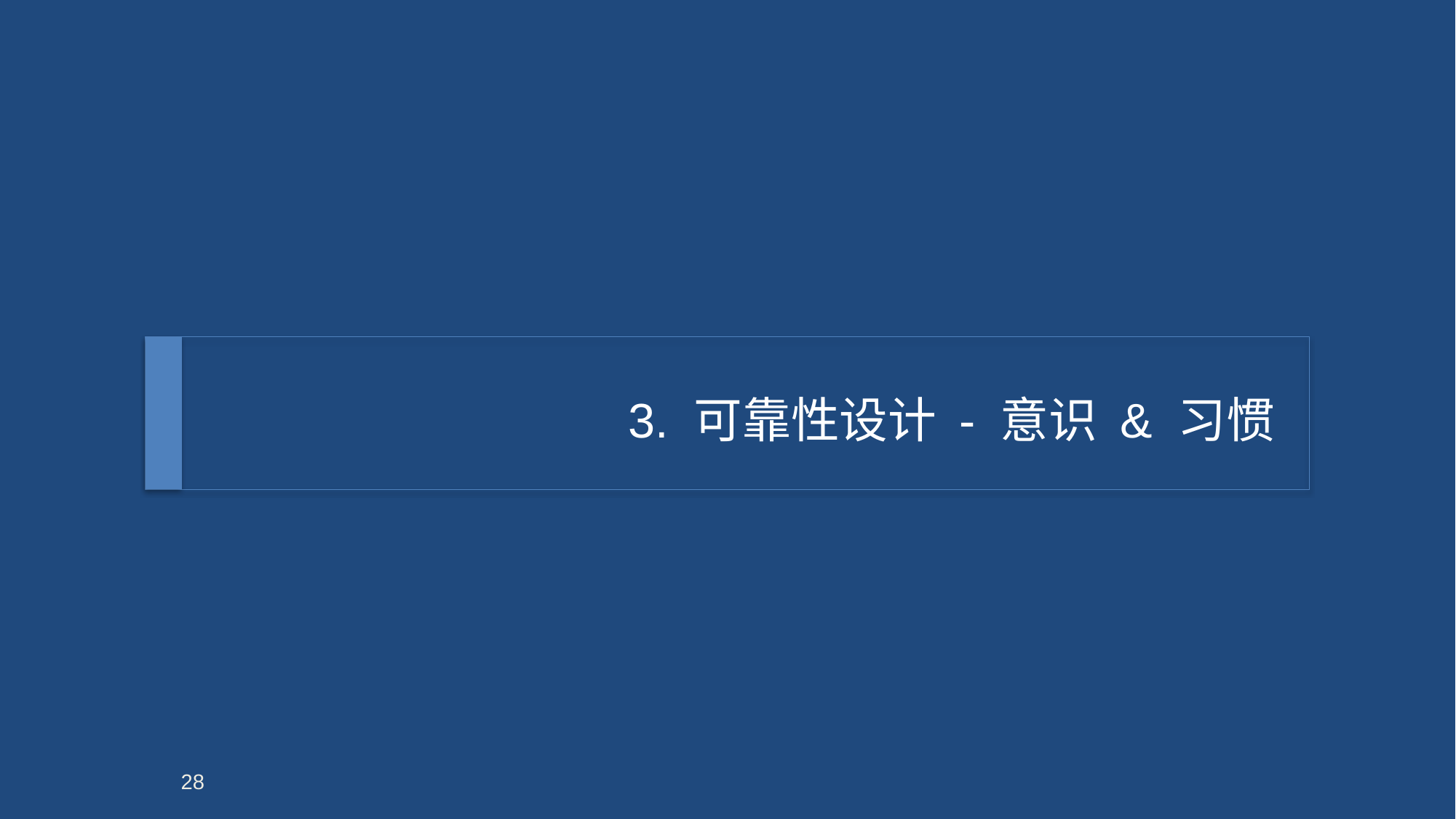

# 3. 可靠性设计 - 意识 & 习惯

28